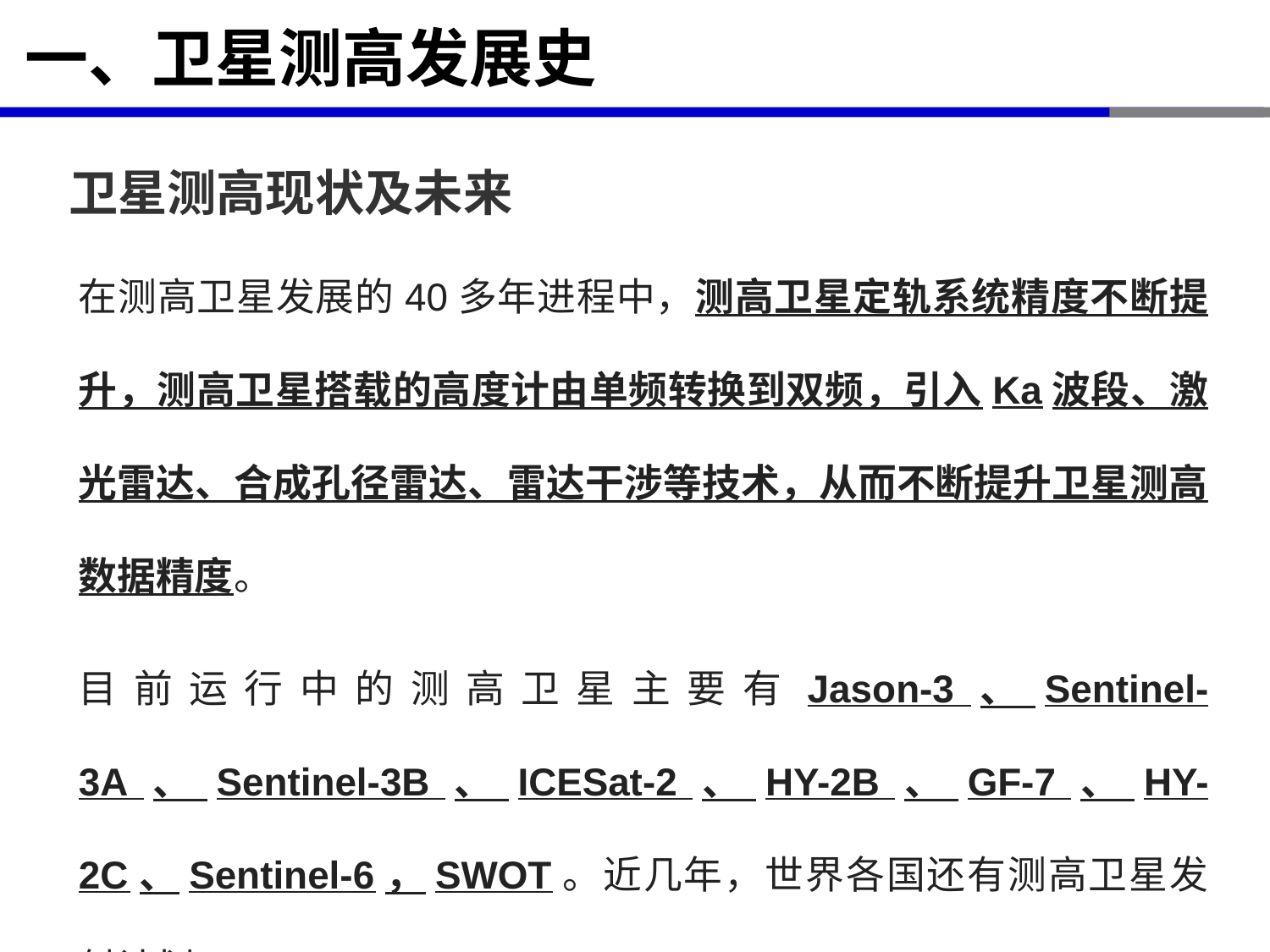

# 一、卫星测高发展史
卫星测高现状及未来
在测高卫星发展的40多年进程中，测高卫星定轨系统精度不断提升，测高卫星搭载的高度计由单频转换到双频，引入Ka波段、激光雷达、合成孔径雷达、雷达干涉等技术，从而不断提升卫星测高数据精度。
目前运行中的测高卫星主要有Jason-3、Sentinel-3A、Sentinel-3B、ICESat-2、HY-2B、GF-7、HY-2C、Sentinel-6，SWOT。近几年，世界各国还有测高卫星发射计划。